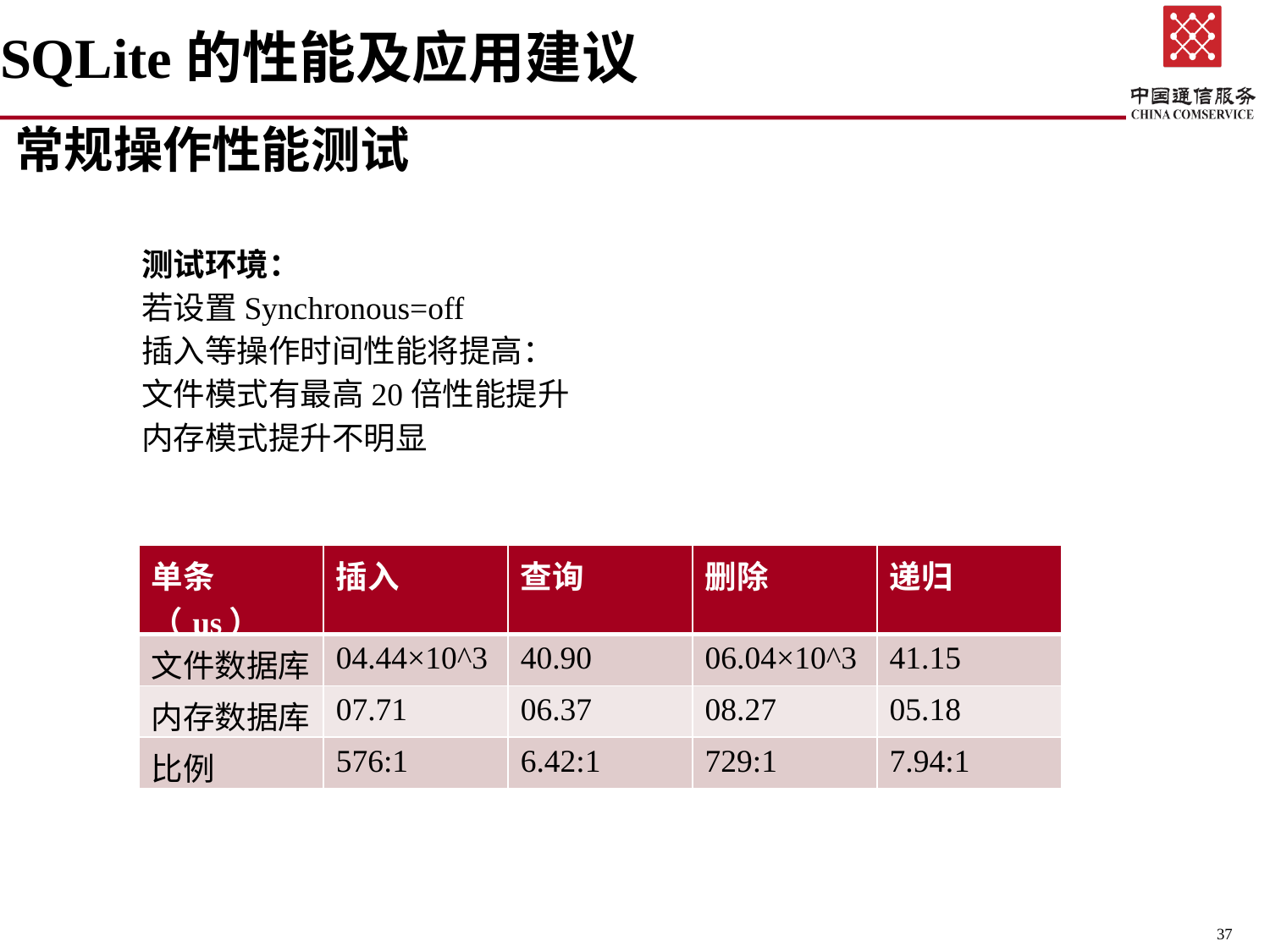

# SQLite的性能及应用建议
常规操作性能测试
测试环境：
若设置Synchronous=off
插入等操作时间性能将提高：
文件模式有最高20倍性能提升
内存模式提升不明显
| 单条（us） | 插入 | 查询 | 删除 | 递归 |
| --- | --- | --- | --- | --- |
| 文件数据库 | 04.44×10^3 | 40.90 | 06.04×10^3 | 41.15 |
| 内存数据库 | 07.71 | 06.37 | 08.27 | 05.18 |
| 比例 | 576:1 | 6.42:1 | 729:1 | 7.94:1 |